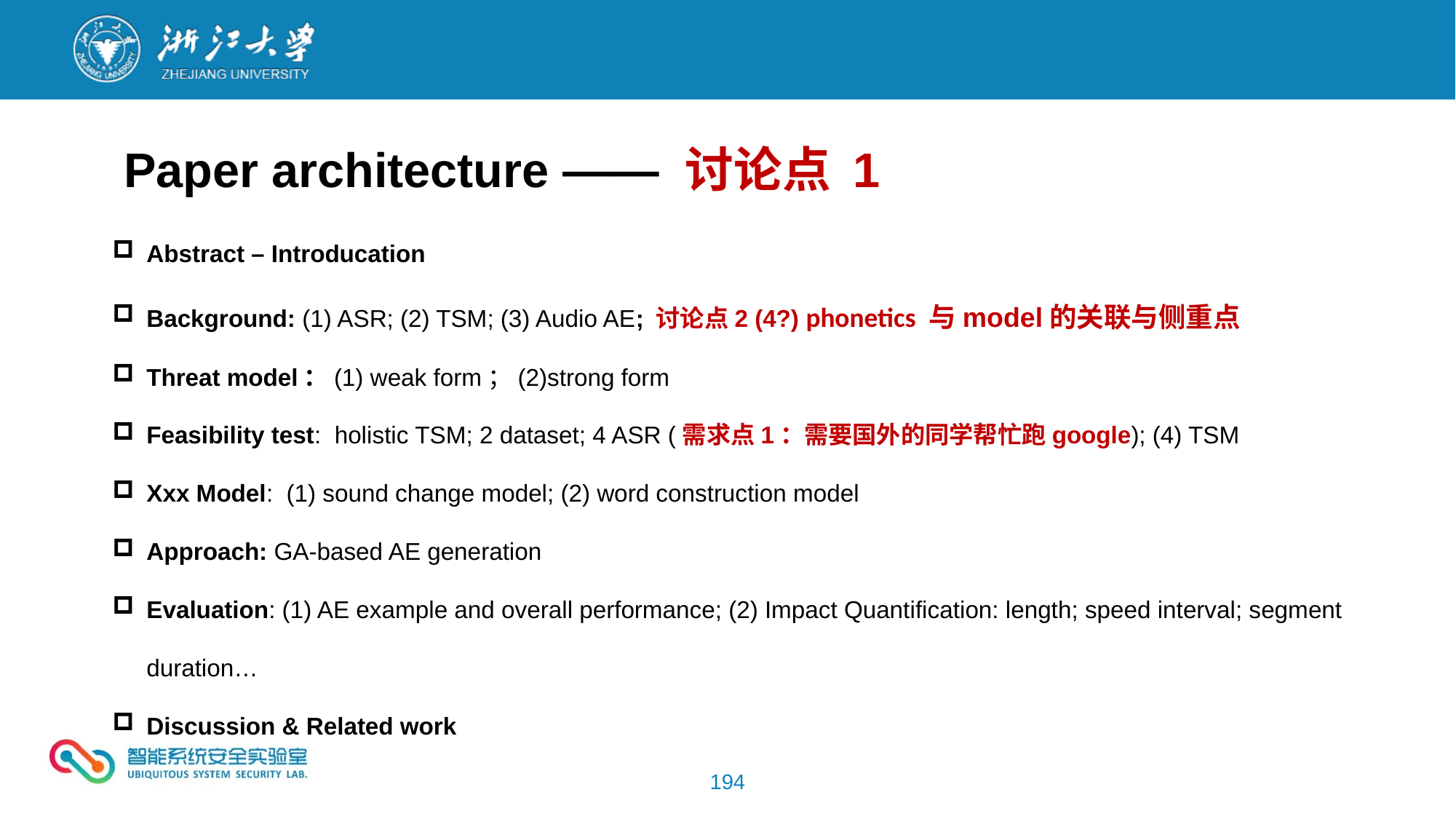

Paper architecture —— 讨论点 1
Abstract – Introducation
Background: (1) ASR; (2) TSM; (3) Audio AE; 讨论点2 (4?) phonetics 与model的关联与侧重点
Threat model：(1) weak form；(2)strong form
Feasibility test:  holistic TSM; 2 dataset; 4 ASR (需求点1：需要国外的同学帮忙跑google); (4) TSM
Xxx Model:  (1) sound change model; (2) word construction model
Approach: GA-based AE generation
Evaluation: (1) AE example and overall performance; (2) Impact Quantification: length; speed interval; segment duration…
Discussion & Related work